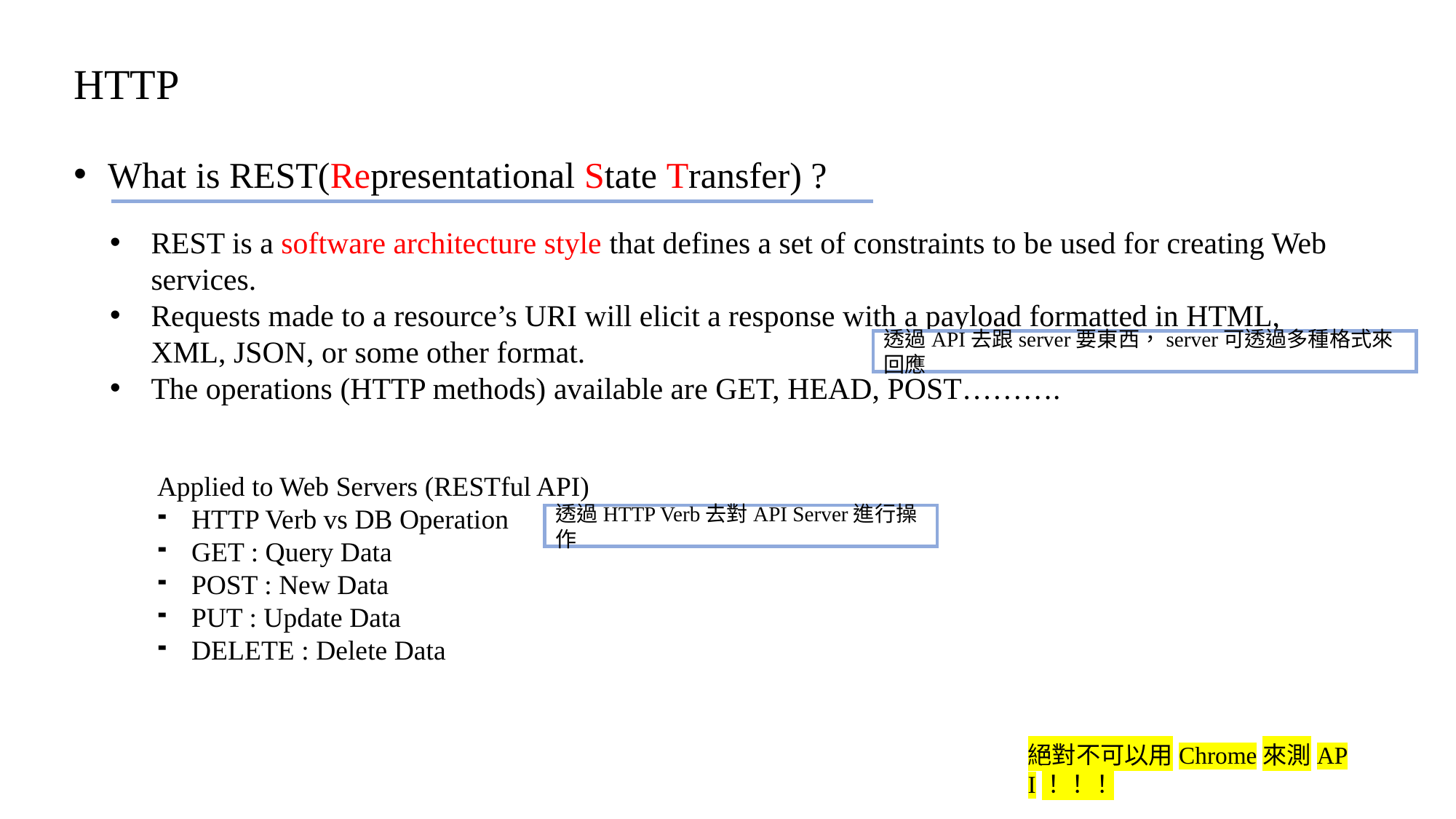

# HTTP
What is REST(Representational State Transfer) ?
REST is a software architecture style that defines a set of constraints to be used for creating Web services.
Requests made to a resource’s URI will elicit a response with a payload formatted in HTML, XML, JSON, or some other format.
The operations (HTTP methods) available are GET, HEAD, POST……….
透過API去跟server要東西，server可透過多種格式來回應
Applied to Web Servers (RESTful API)
HTTP Verb vs DB Operation
GET : Query Data
POST : New Data
PUT : Update Data
DELETE : Delete Data
透過HTTP Verb去對API Server進行操作
絕對不可以用Chrome來測API！！！